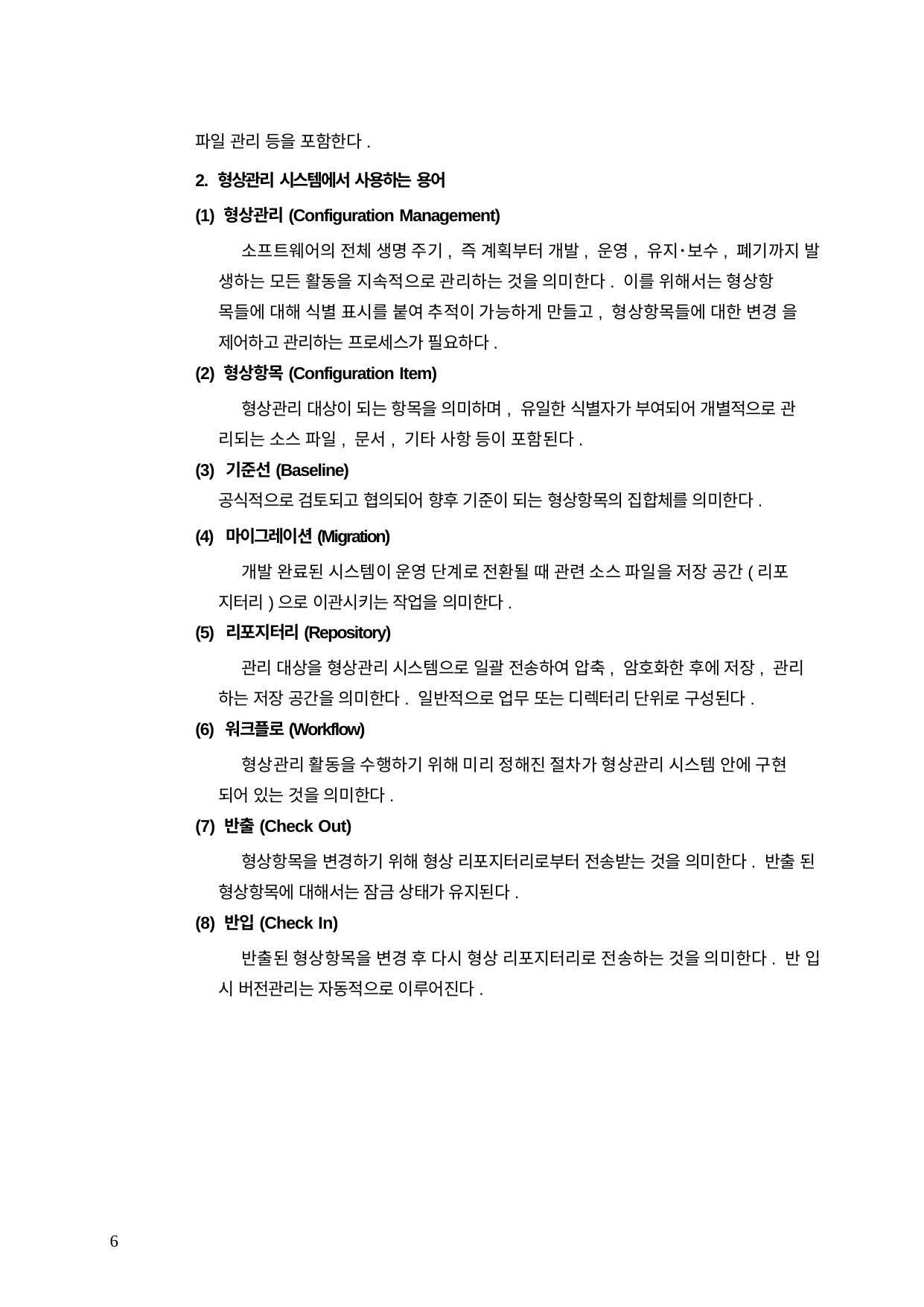

파일 관리 등을 포함한다.

2. 형상관리 시스템에서 사용하는 용어

(1) 형상관리(Configuration Management)
소프트웨어의 전체 생명 주기, 즉 계획부터 개발, 운영, 유지･보수, 폐기까지 발 생하는 모든 활동을 지속적으로 관리하는 것을 의미한다. 이를 위해서는 형상항 목들에 대해 식별 표시를 붙여 추적이 가능하게 만들고, 형상항목들에 대한 변경 을 제어하고 관리하는 프로세스가 필요하다.

(2) 형상항목(Configuration Item)
형상관리 대상이 되는 항목을 의미하며, 유일한 식별자가 부여되어 개별적으로 관 리되는 소스 파일, 문서, 기타 사항 등이 포함된다.

(3) 기준선(Baseline)

공식적으로 검토되고 협의되어 향후 기준이 되는 형상항목의 집합체를 의미한다.

(4) 마이그레이션(Migration)
개발 완료된 시스템이 운영 단계로 전환될 때 관련 소스 파일을 저장 공간(리포 지터리)으로 이관시키는 작업을 의미한다.

(5) 리포지터리(Repository)
관리 대상을 형상관리 시스템으로 일괄 전송하여 압축, 암호화한 후에 저장, 관리 하는 저장 공간을 의미한다. 일반적으로 업무 또는 디렉터리 단위로 구성된다.

(6) 워크플로(Workflow)
형상관리 활동을 수행하기 위해 미리 정해진 절차가 형상관리 시스템 안에 구현 되어 있는 것을 의미한다.

(7) 반출(Check Out)
형상항목을 변경하기 위해 형상 리포지터리로부터 전송받는 것을 의미한다. 반출 된 형상항목에 대해서는 잠금 상태가 유지된다.

(8) 반입(Check In)
반출된 형상항목을 변경 후 다시 형상 리포지터리로 전송하는 것을 의미한다. 반 입 시 버전관리는 자동적으로 이루어진다.
6